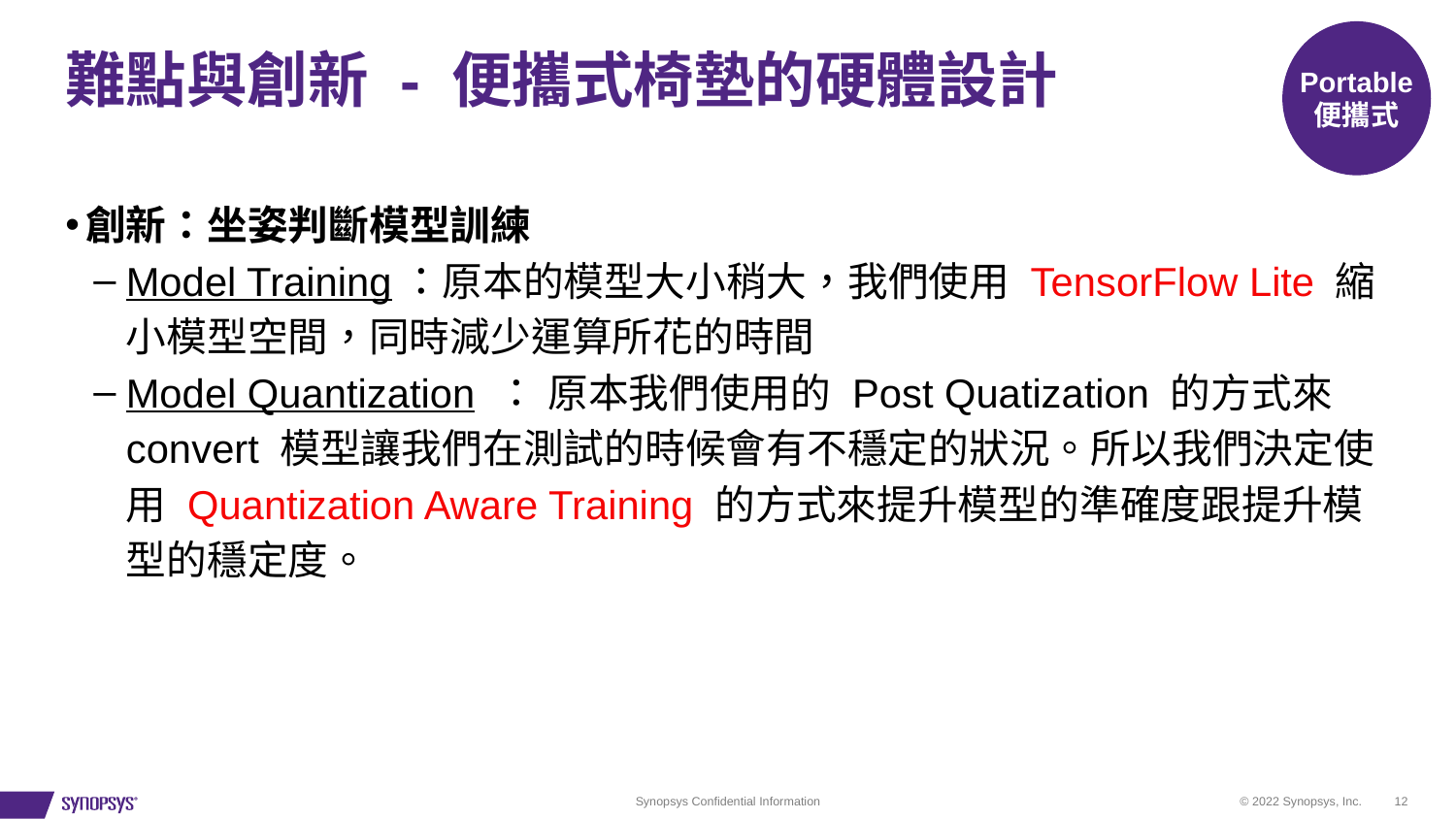

# 難點與創新 - 便攜式椅墊的硬體設計

Portable
便攜式
創新：坐姿判斷模型訓練
Model Training：原本的模型大小稍大，我們使用 TensorFlow Lite 縮小模型空間，同時減少運算所花的時間
Model Quantization ： 原本我們使用的 Post Quatization 的方式來 convert 模型讓我們在測試的時候會有不穩定的狀況。所以我們決定使用 Quantization Aware Training 的方式來提升模型的準確度跟提升模型的穩定度。